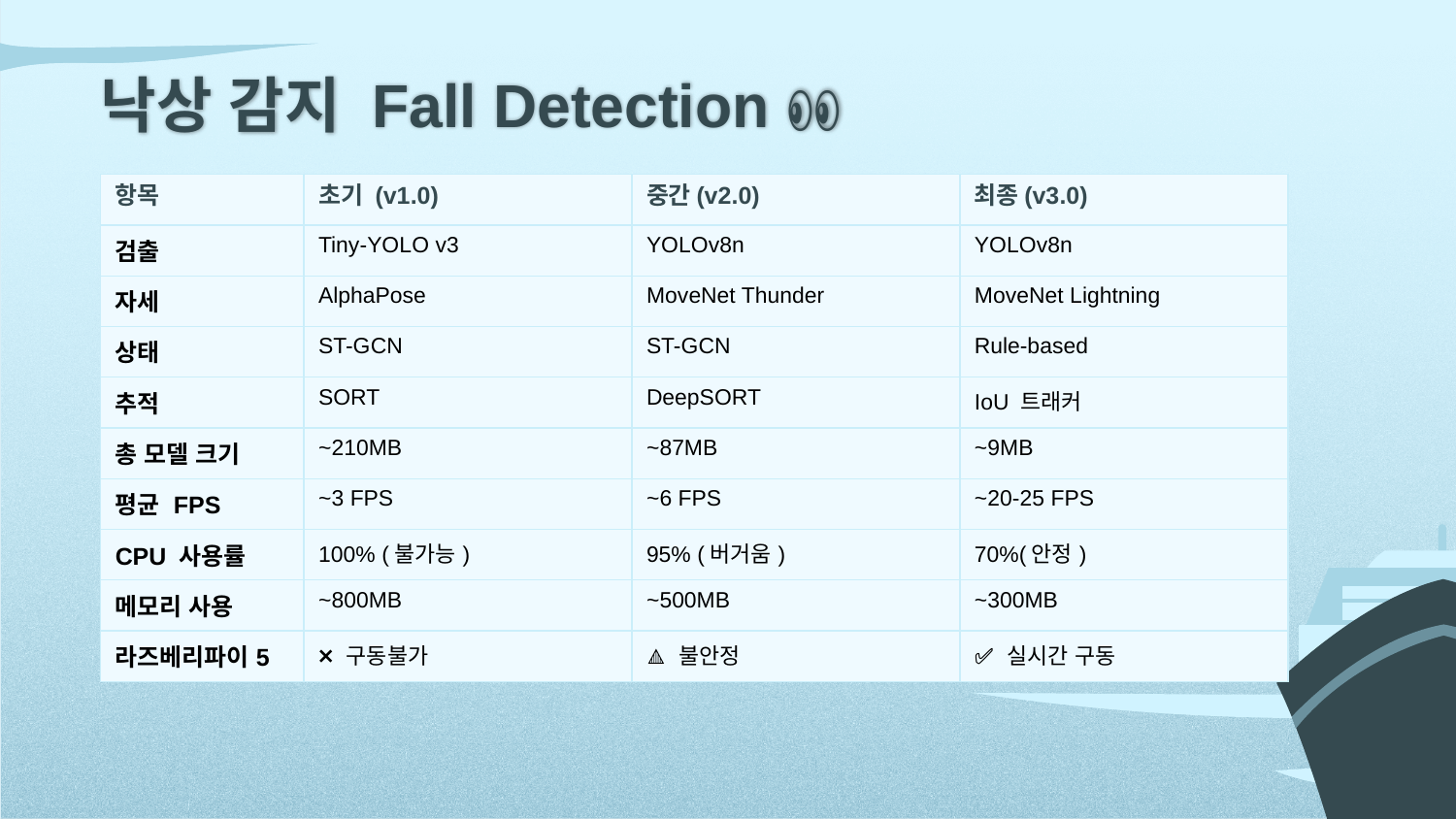

낙상 감지 Fall Detection 👀
| 항목 | 초기 (v1.0) | 중간(v2.0) | 최종(v3.0) |
| --- | --- | --- | --- |
| 검출 | Tiny-YOLO v3 | YOLOv8n | YOLOv8n |
| 자세 | AlphaPose | MoveNet Thunder | MoveNet Lightning |
| 상태 | ST-GCN | ST-GCN | Rule-based |
| 추적 | SORT | DeepSORT | IoU 트래커 |
| 총 모델 크기 | ~210MB | ~87MB | ~9MB |
| 평균 FPS | ~3 FPS | ~6 FPS | ~20-25 FPS |
| CPU 사용률 | 100% (불가능) | 95% (버거움) | 70%(안정) |
| 메모리 사용 | ~800MB | ~500MB | ~300MB |
| 라즈베리파이5 | ❌ 구동불가 | 🔺 불안정 | ✅ 실시간 구동 |